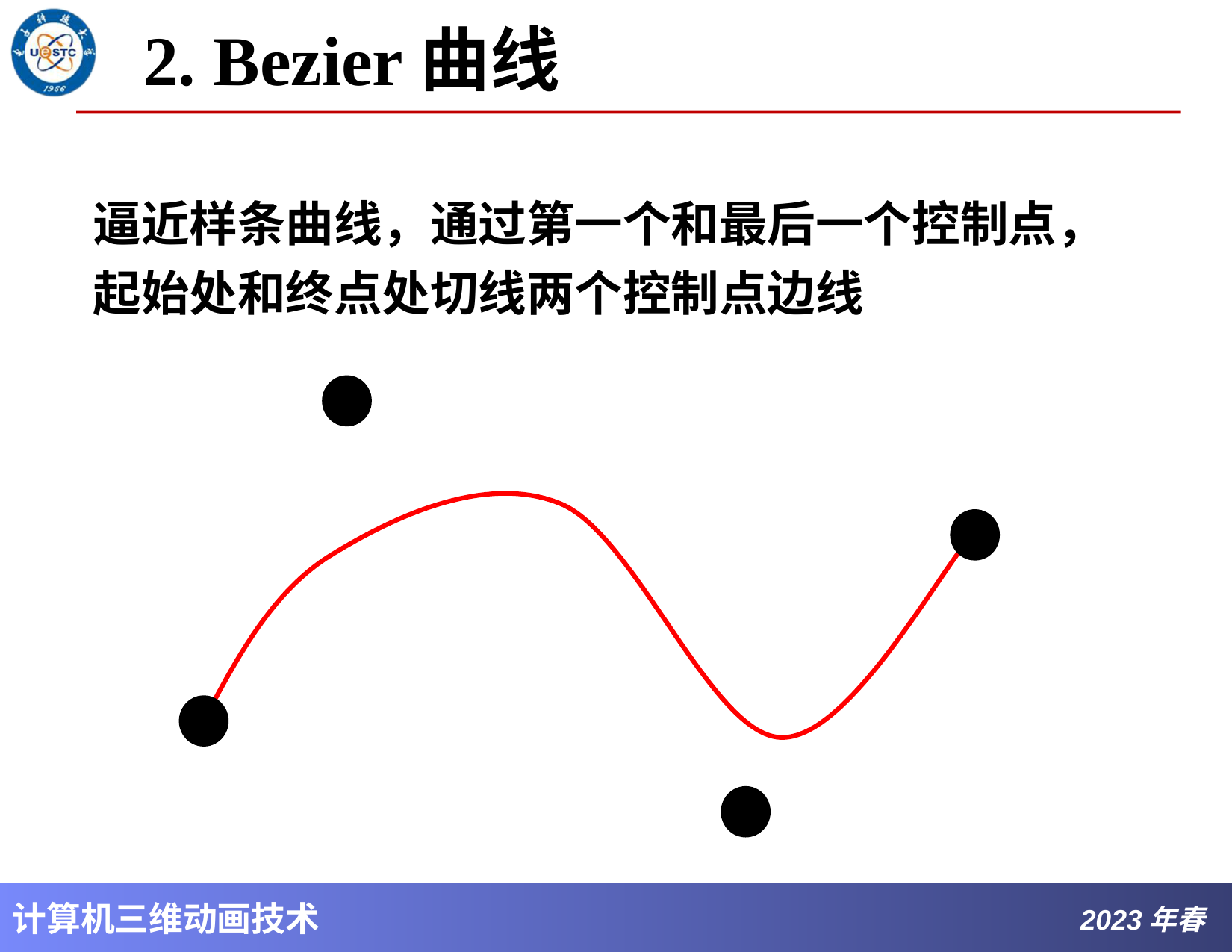

# 2. Bezier曲线
逼近样条曲线，通过第一个和最后一个控制点，起始处和终点处切线两个控制点边线